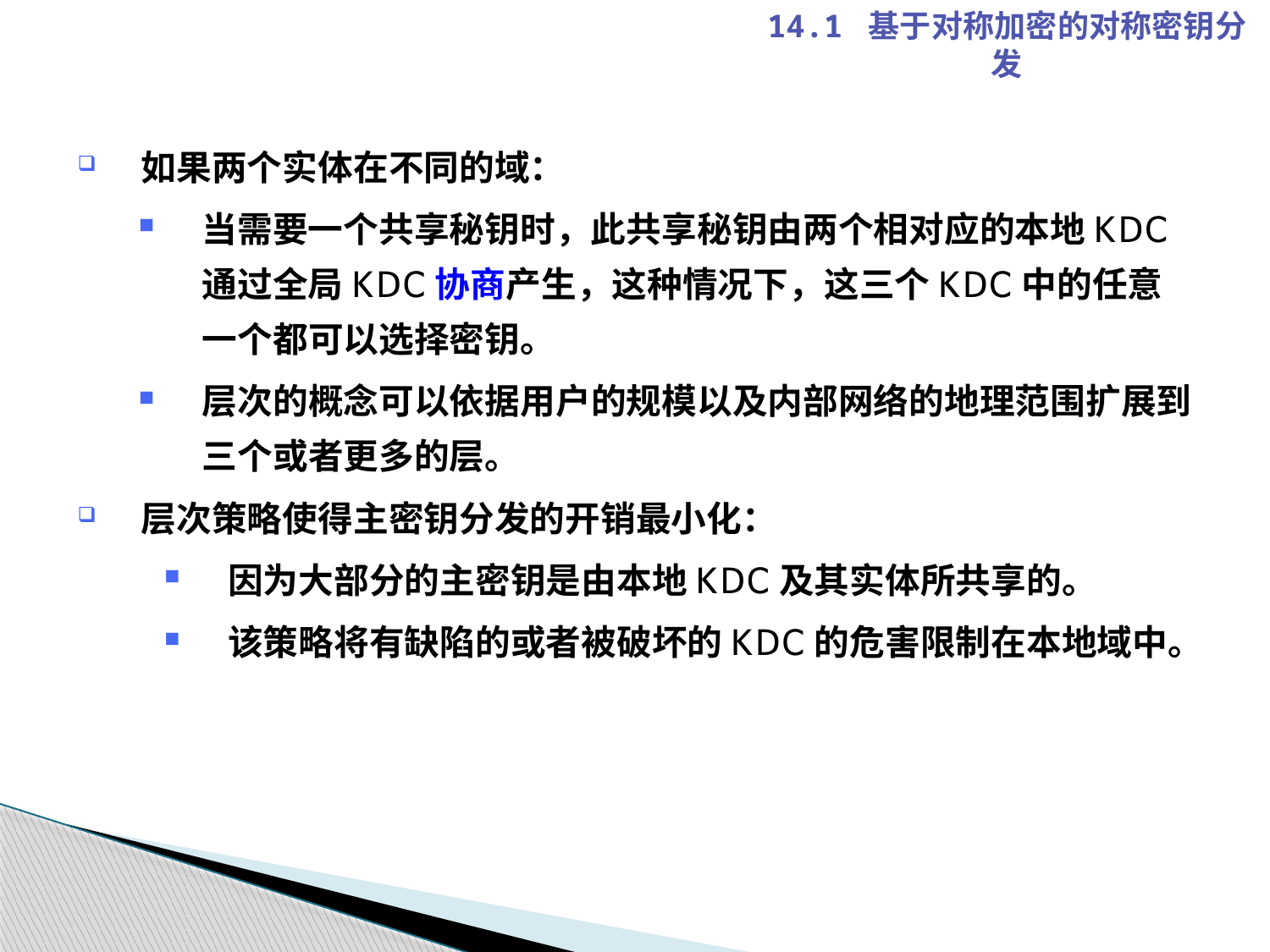

14.1 基于对称加密的对称密钥分发
如果两个实体在不同的域：
当需要一个共享秘钥时，此共享秘钥由两个相对应的本地KDC通过全局KDC协商产生，这种情况下，这三个KDC中的任意一个都可以选择密钥。
层次的概念可以依据用户的规模以及内部网络的地理范围扩展到三个或者更多的层。
层次策略使得主密钥分发的开销最小化：
因为大部分的主密钥是由本地KDC及其实体所共享的。
该策略将有缺陷的或者被破坏的KDC的危害限制在本地域中。